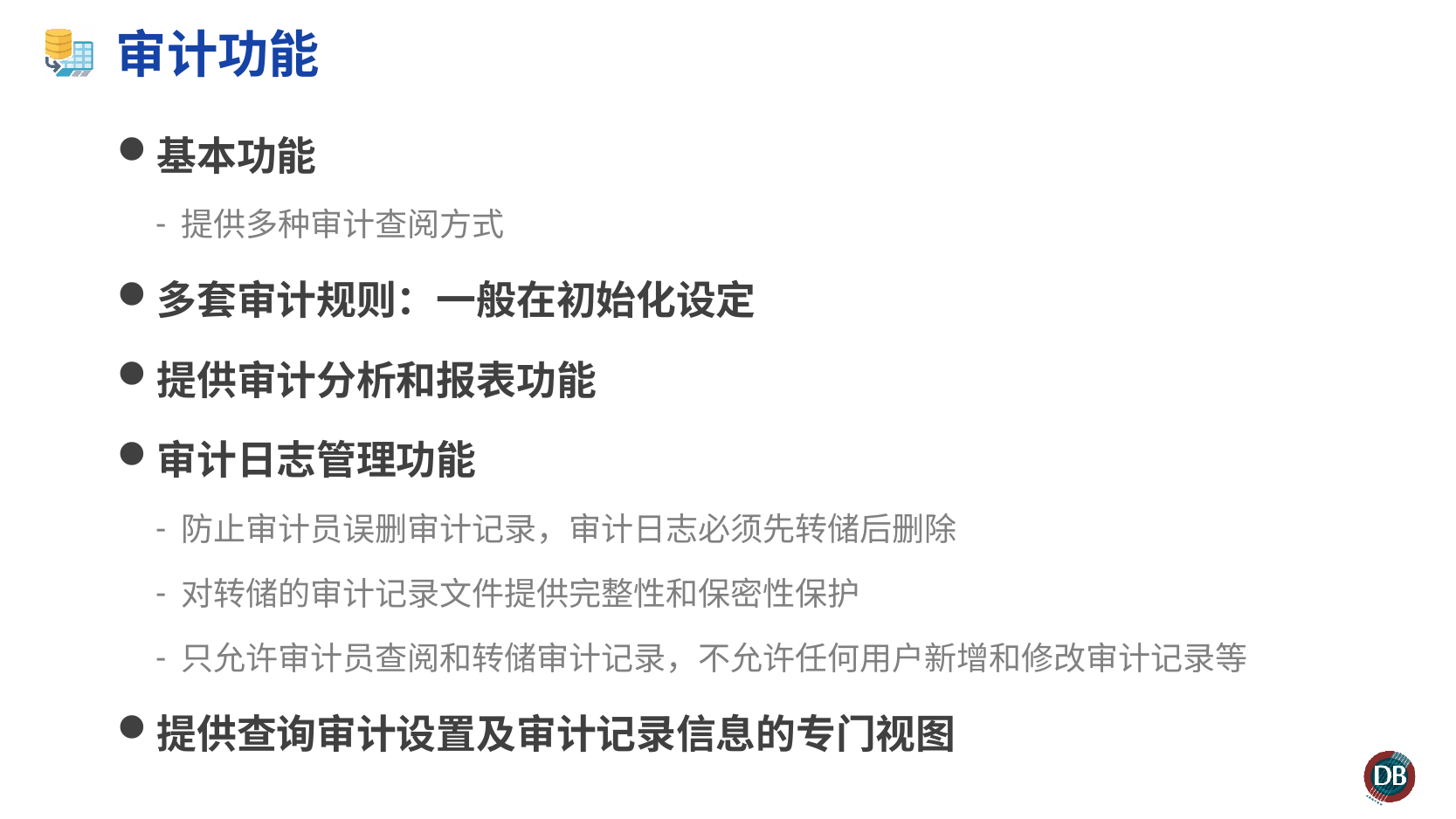

# 审计功能
基本功能
提供多种审计查阅方式
多套审计规则：一般在初始化设定
提供审计分析和报表功能
审计日志管理功能
防止审计员误删审计记录，审计日志必须先转储后删除
对转储的审计记录文件提供完整性和保密性保护
只允许审计员查阅和转储审计记录，不允许任何用户新增和修改审计记录等
提供查询审计设置及审计记录信息的专门视图